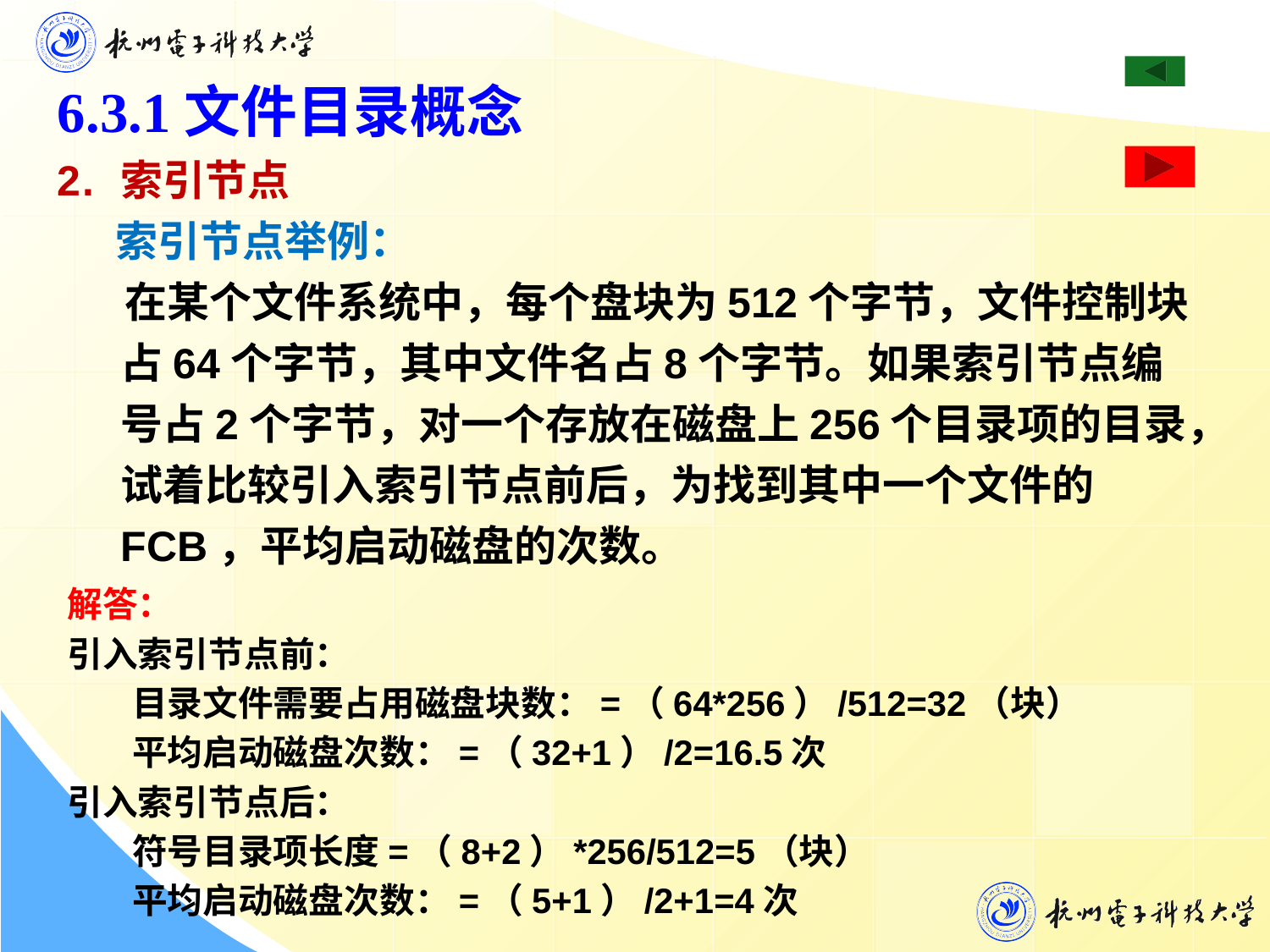

6.3.1文件目录概念
索引节点
     索引节点举例：
      在某个文件系统中，每个盘块为512个字节，文件控制块占64个字节，其中文件名占8个字节。如果索引节点编号占2个字节，对一个存放在磁盘上256个目录项的目录，试着比较引入索引节点前后，为找到其中一个文件的FCB，平均启动磁盘的次数。

解答：
引入索引节点前：
       目录文件需要占用磁盘块数：=（64*256）/512=32（块）
       平均启动磁盘次数：=（32+1）/2=16.5次
引入索引节点后：
       符号目录项长度=（8+2）*256/512=5（块）
       平均启动磁盘次数：=（5+1）/2+1=4次